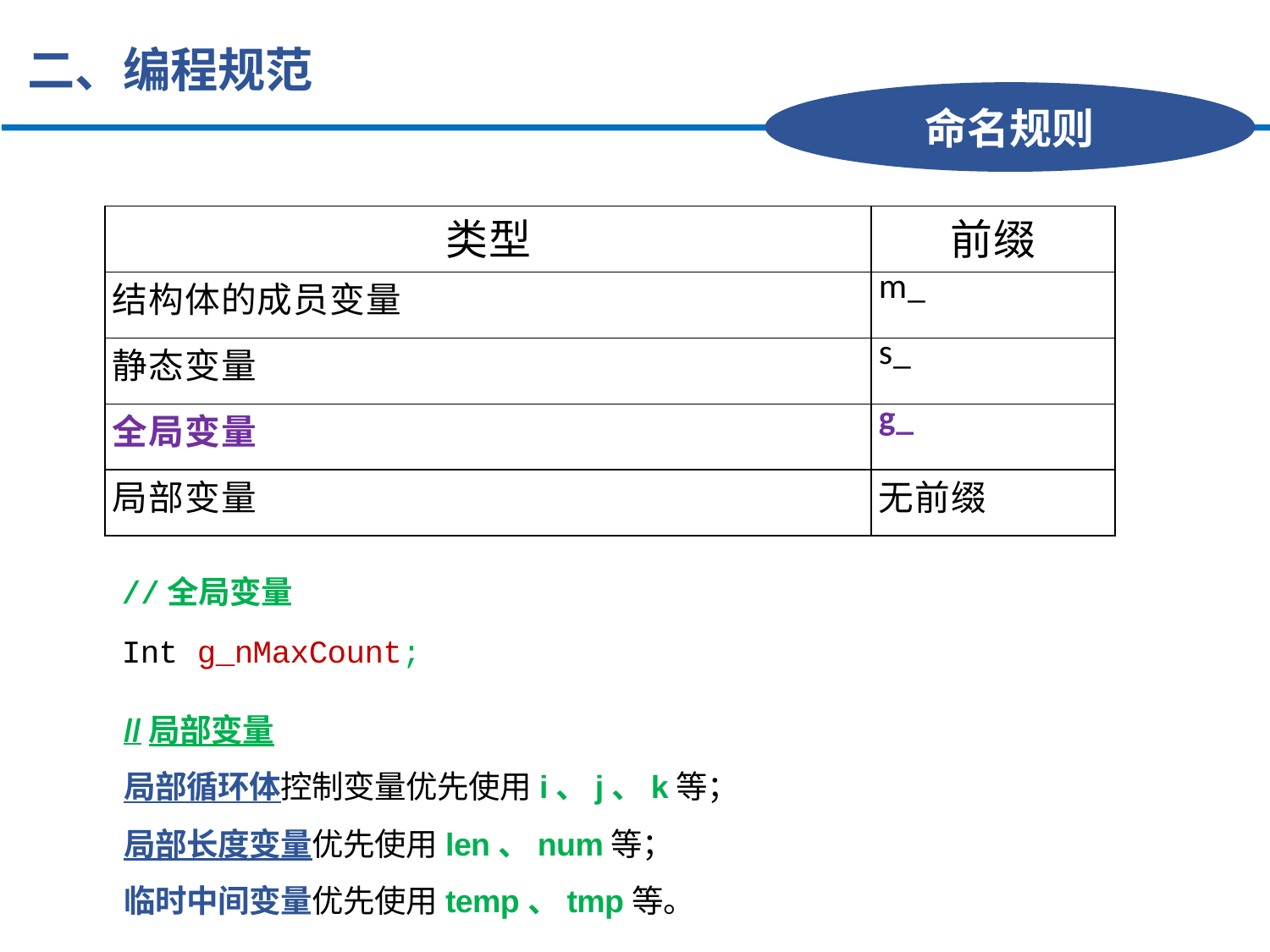

二、编程规范
命名规则

| 类型 | 前缀 |
| --- | --- |
| 结构体的成员变量 | m\_ |
| 静态变量 | s\_ |
| 全局变量 | g\_ |
| 局部变量 | 无前缀 |
 //全局变量
 Int g_nMaxCount;
//局部变量
局部循环体控制变量优先使用i、j、k等；
局部长度变量优先使用len、num等；
临时中间变量优先使用temp、tmp等。